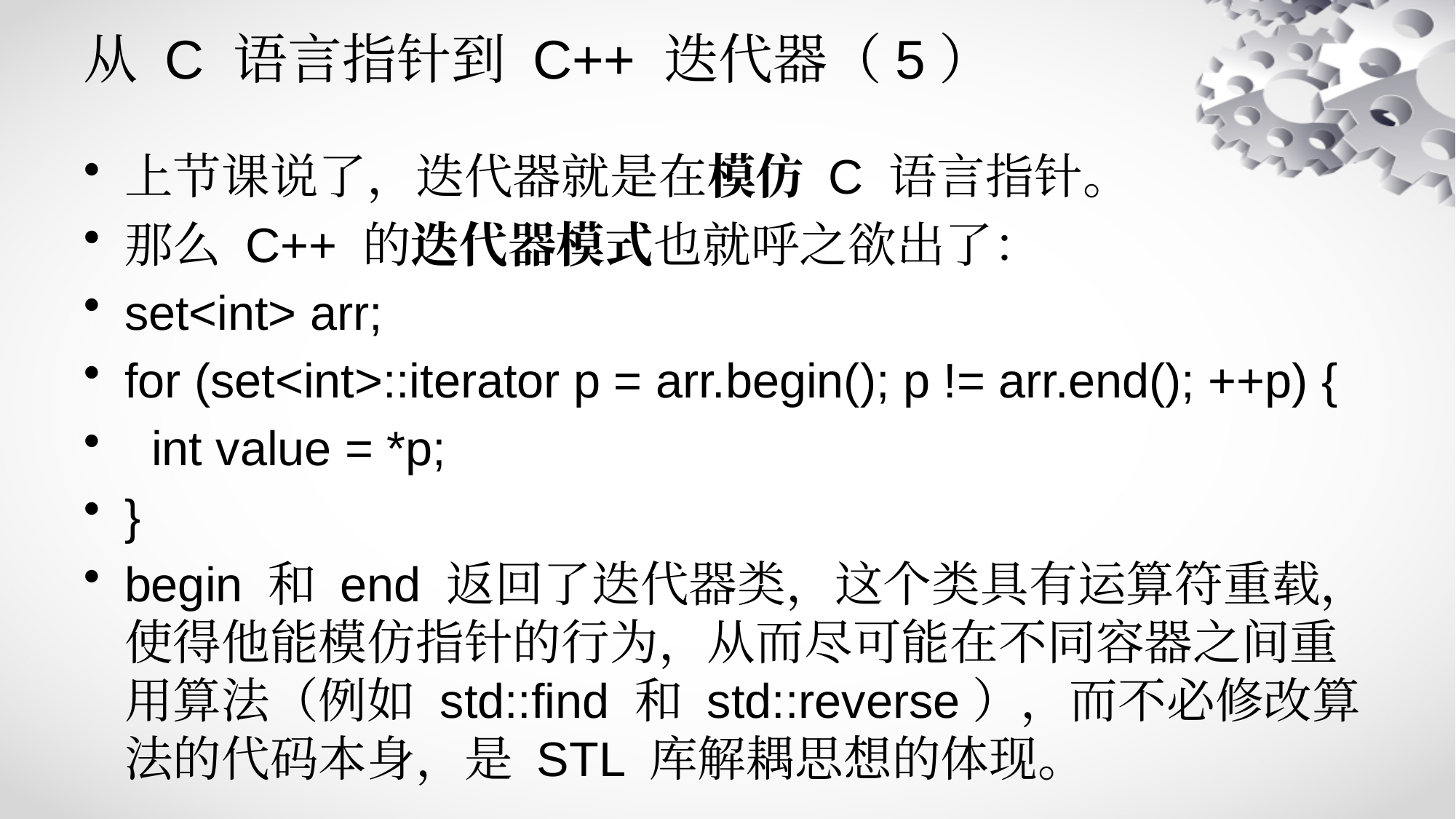

# 从 C 语言指针到 C++ 迭代器（5）
上节课说了，迭代器就是在模仿 C 语言指针。
那么 C++ 的迭代器模式也就呼之欲出了：
set<int> arr;
for (set<int>::iterator p = arr.begin(); p != arr.end(); ++p) {
  int value = *p;
}
begin 和 end 返回了迭代器类，这个类具有运算符重载，使得他能模仿指针的行为，从而尽可能在不同容器之间重用算法（例如 std::find 和 std::reverse），而不必修改算法的代码本身，是 STL 库解耦思想的体现。